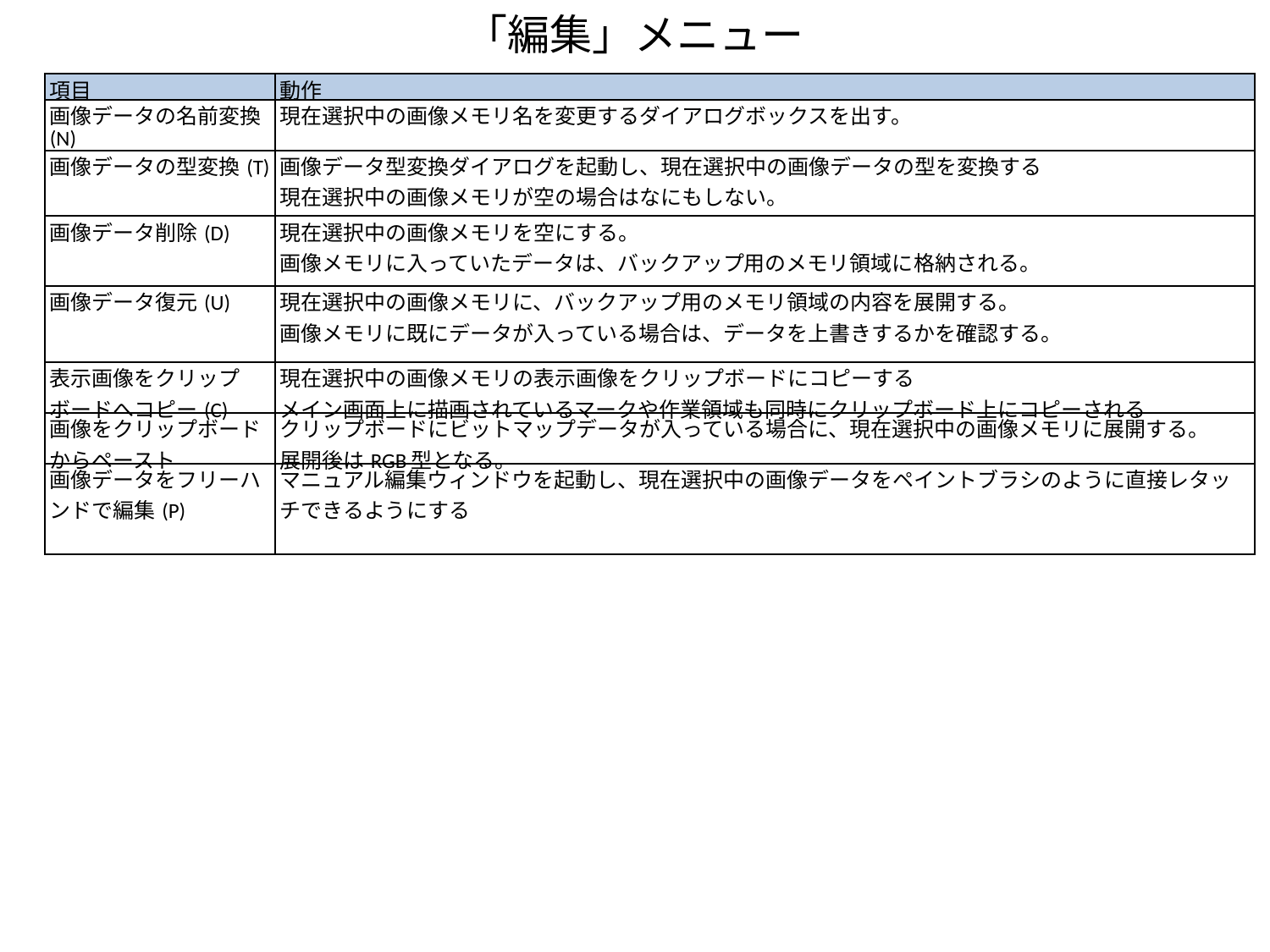

「編集」メニュー
| 項目 | 動作 |
| --- | --- |
| 画像データの名前変換(N) | 現在選択中の画像メモリ名を変更するダイアログボックスを出す。 |
| 画像データの型変換(T) | 画像データ型変換ダイアログを起動し、現在選択中の画像データの型を変換する 現在選択中の画像メモリが空の場合はなにもしない。 |
| 画像データ削除(D) | 現在選択中の画像メモリを空にする。 画像メモリに入っていたデータは、バックアップ用のメモリ領域に格納される。 |
| 画像データ復元(U) | 現在選択中の画像メモリに、バックアップ用のメモリ領域の内容を展開する。 画像メモリに既にデータが入っている場合は、データを上書きするかを確認する。 |
| 表示画像をクリップボードへコピー(C) | 現在選択中の画像メモリの表示画像をクリップボードにコピーする メイン画面上に描画されているマークや作業領域も同時にクリップボード上にコピーされる |
| 画像をクリップボードからペースト | クリップボードにビットマップデータが入っている場合に、現在選択中の画像メモリに展開する。 展開後はRGB型となる。 |
| 画像データをフリーハンドで編集(P) | マニュアル編集ウィンドウを起動し、現在選択中の画像データをペイントブラシのように直接レタッチできるようにする |